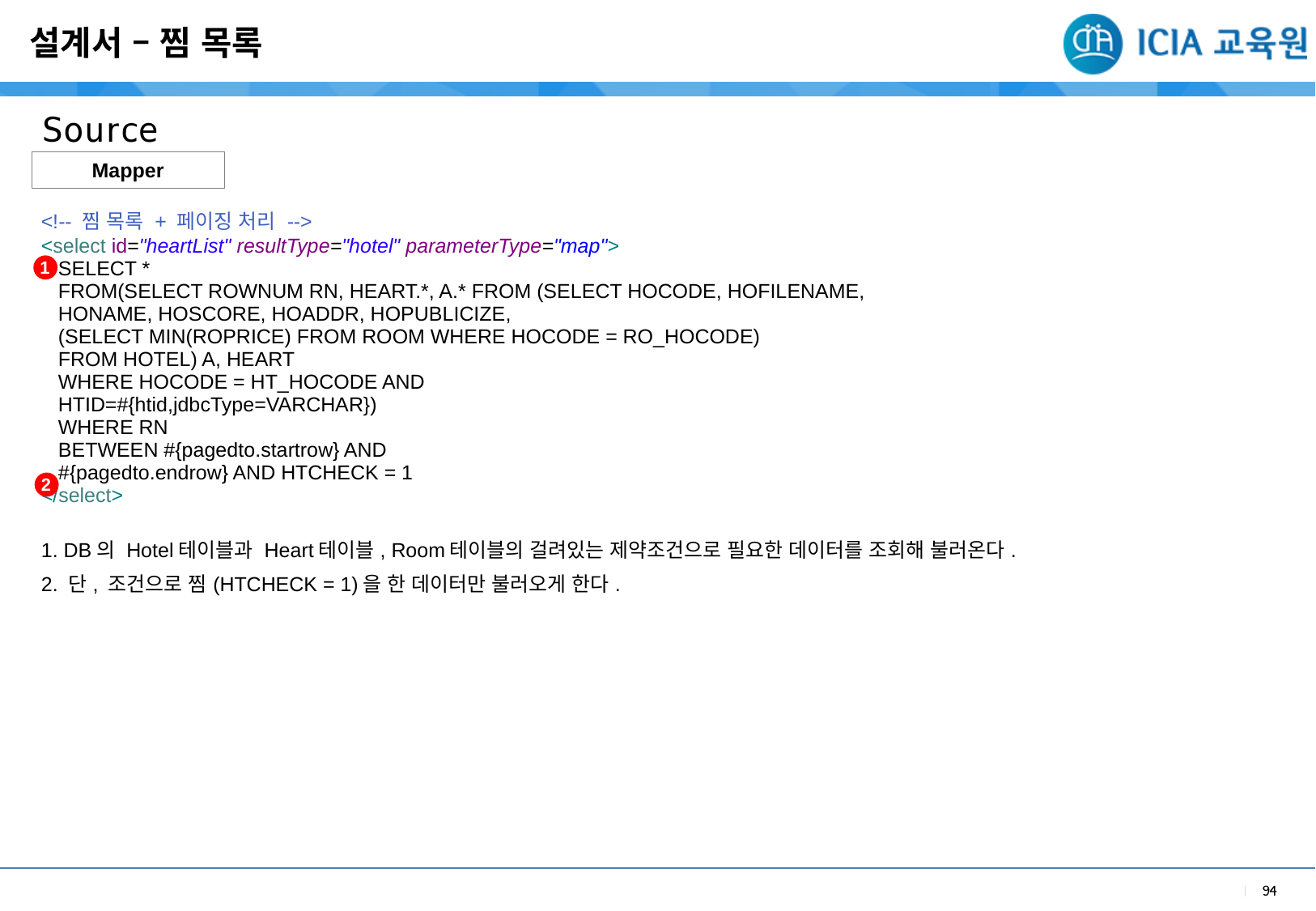

설계서 – 찜 목록
Source
Mapper
| <!-- 찜 목록 + 페이징 처리 --> <select id="heartList" resultType="hotel" parameterType="map"> SELECT \* FROM(SELECT ROWNUM RN, HEART.\*, A.\* FROM (SELECT HOCODE, HOFILENAME, HONAME, HOSCORE, HOADDR, HOPUBLICIZE, (SELECT MIN(ROPRICE) FROM ROOM WHERE HOCODE = RO\_HOCODE) FROM HOTEL) A, HEART WHERE HOCODE = HT\_HOCODE AND HTID=#{htid,jdbcType=VARCHAR}) WHERE RN BETWEEN #{pagedto.startrow} AND #{pagedto.endrow} AND HTCHECK = 1 </select> |
| --- |
| 1. DB의 Hotel테이블과 Heart테이블, Room테이블의 걸려있는 제약조건으로 필요한 데이터를 조회해 불러온다. 2. 단, 조건으로 찜(HTCHECK = 1)을 한 데이터만 불러오게 한다. |
1

2